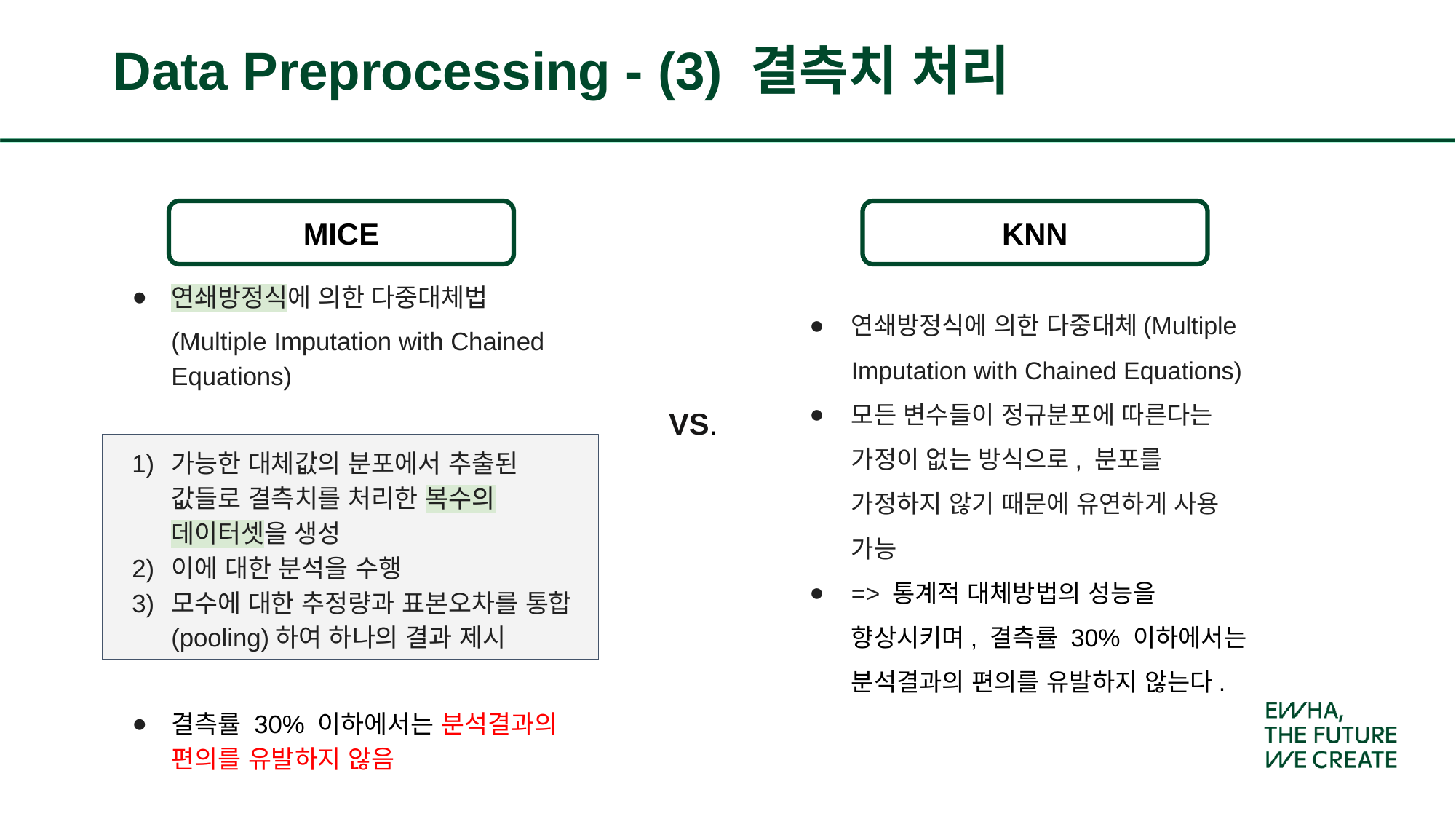

# Data Preprocessing - (3) 결측치 처리
MICE
KNN

연쇄방정식에 의한 다중대체(Multiple Imputation with Chained Equations)
모든 변수들이 정규분포에 따른다는 가정이 없는 방식으로, 분포를 가정하지 않기 때문에 유연하게 사용 가능
=> 통계적 대체방법의 성능을 향상시키며, 결측률 30% 이하에서는 분석결과의 편의를 유발하지 않는다.

연쇄방정식에 의한 다중대체법
(Multiple Imputation with Chained Equations)

가능한 대체값의 분포에서 추출된 값들로 결측치를 처리한 복수의 데이터셋을 생성
이에 대한 분석을 수행
모수에 대한 추정량과 표본오차를 통합(pooling)하여 하나의 결과 제시

결측률 30% 이하에서는 분석결과의 편의를 유발하지 않음
VS.